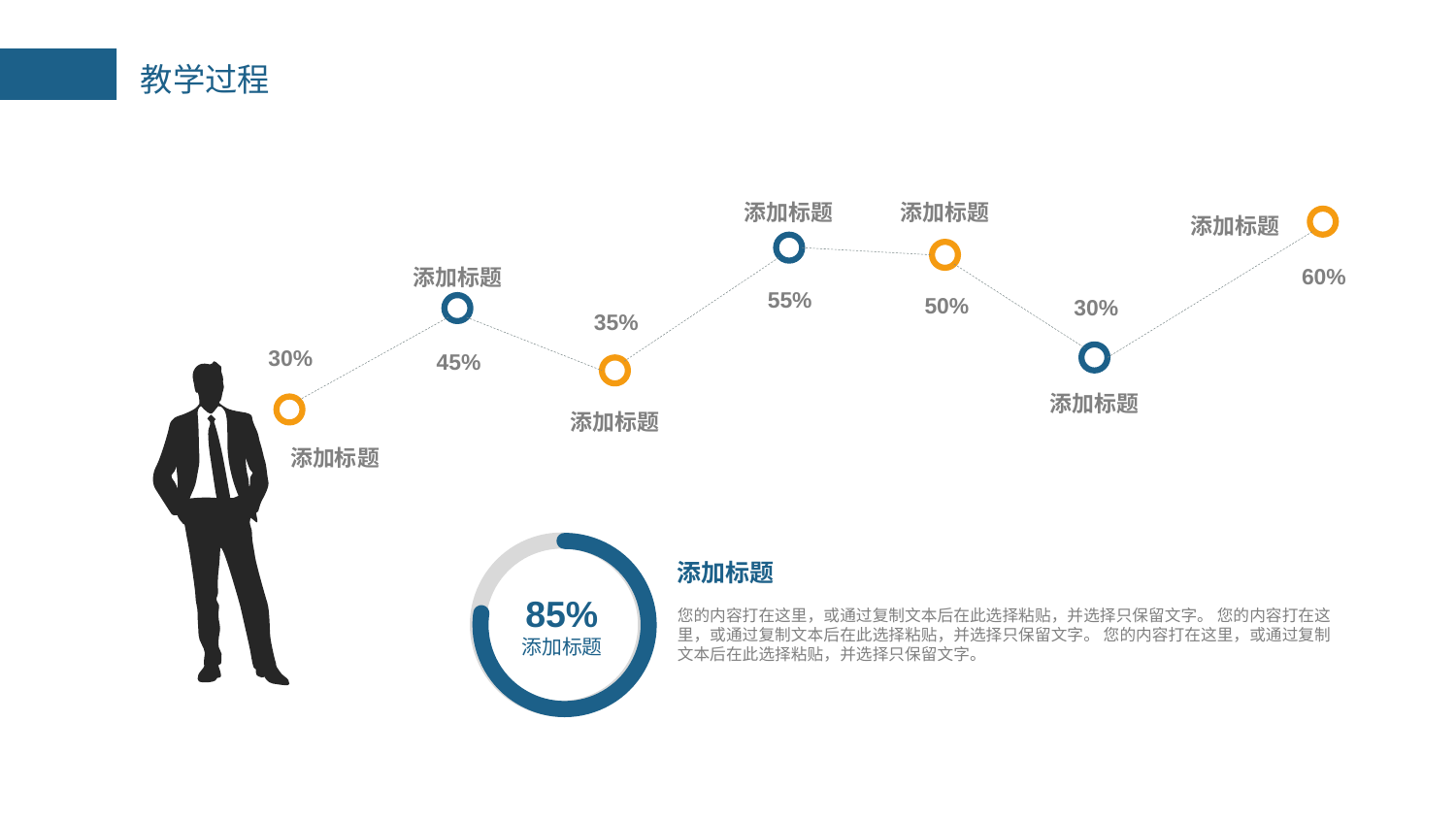

添加标题
添加标题
添加标题

60%
添加标题
55%
50%
30%

35%
30%
45%

添加标题

添加标题
添加标题
85%
添加标题

添加标题

您的内容打在这里，或通过复制文本后在此选择粘贴，并选择只保留文字。 您的内容打在这里，或通过复制文本后在此选择粘贴，并选择只保留文字。 您的内容打在这里，或通过复制文本后在此选择粘贴，并选择只保留文字。